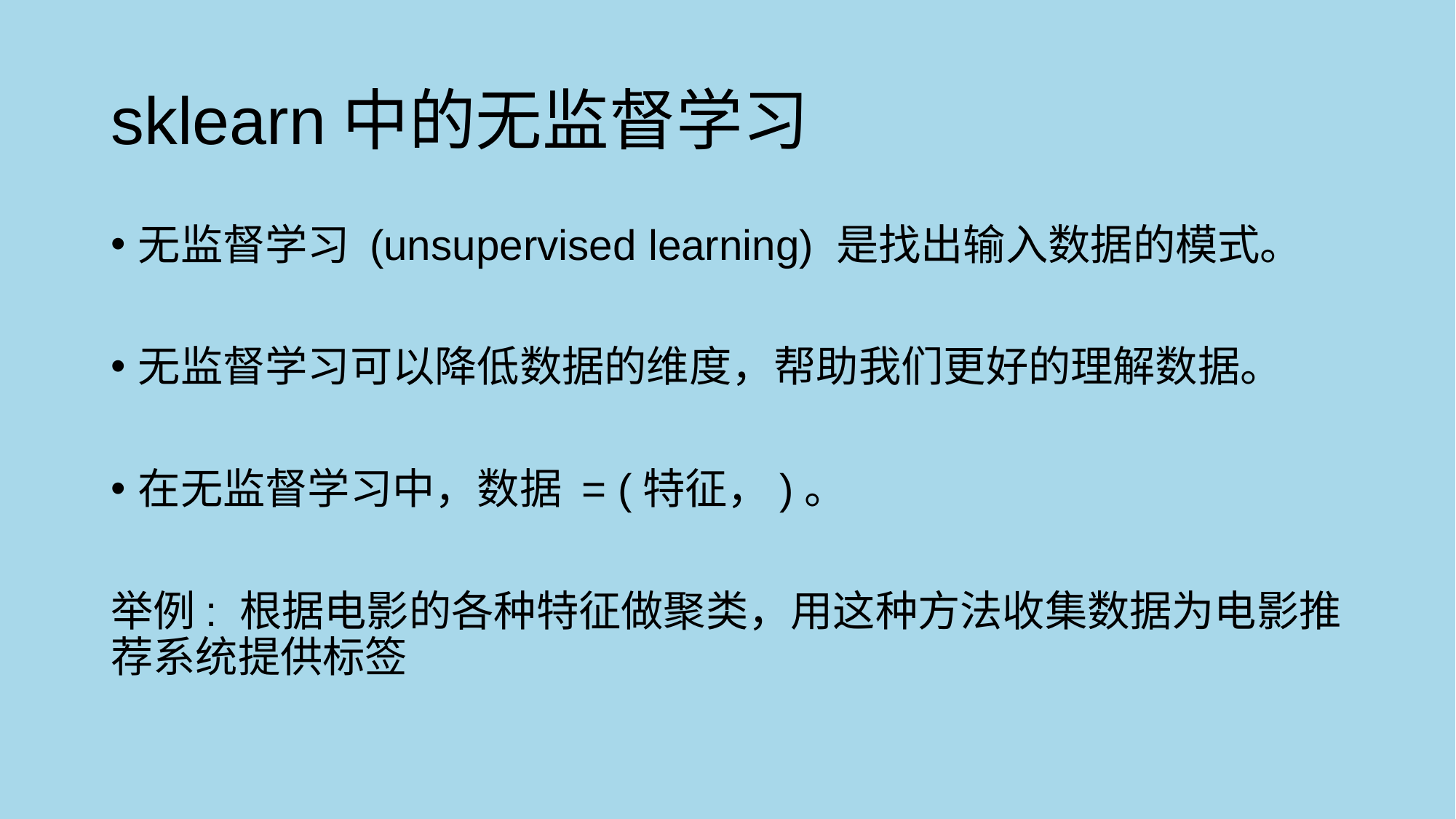

# sklearn中的无监督学习

无监督学习 (unsupervised learning) 是找出输入数据的模式。

无监督学习可以降低数据的维度，帮助我们更好的理解数据。

在无监督学习中，数据 = (特征，)。

举例: 根据电影的各种特征做聚类，用这种方法收集数据为电影推荐系统提供标签